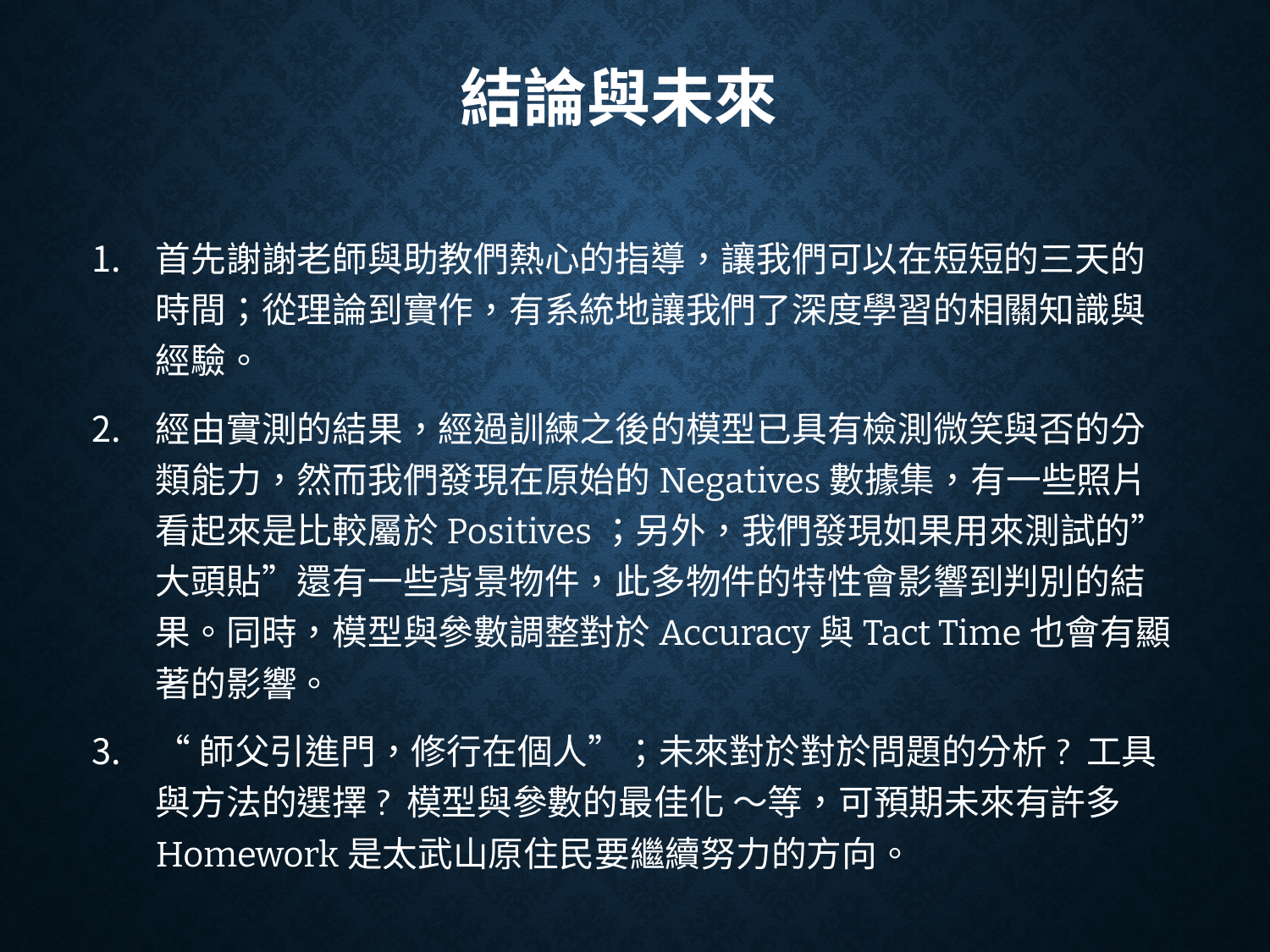

# 結論與未來
首先謝謝老師與助教們熱心的指導，讓我們可以在短短的三天的時間；從理論到實作，有系統地讓我們了深度學習的相關知識與經驗。
經由實測的結果，經過訓練之後的模型已具有檢測微笑與否的分類能力，然而我們發現在原始的Negatives數據集，有一些照片看起來是比較屬於Positives；另外，我們發現如果用來測試的”大頭貼”還有一些背景物件，此多物件的特性會影響到判別的結果。同時，模型與參數調整對於Accuracy與Tact Time也會有顯著的影響。
“師父引進門，修行在個人”；未來對於對於問題的分析? 工具與方法的選擇? 模型與參數的最佳化 ～等，可預期未來有許多Homework是太武山原住民要繼續努力的方向。